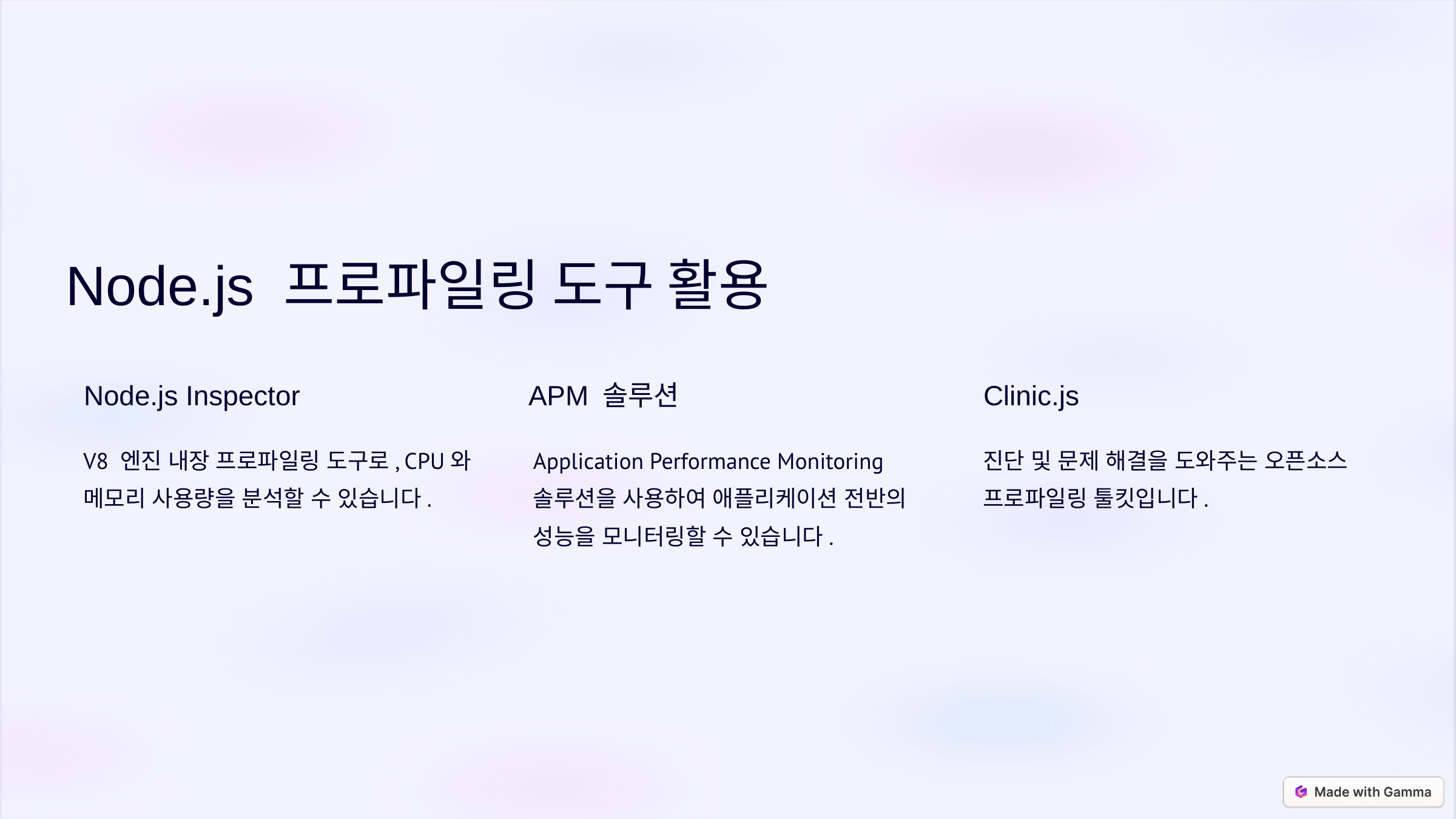

Node.js 프로파일링 도구 활용
Node.js Inspector
APM 솔루션
Clinic.js
V8 엔진 내장 프로파일링 도구로, CPU와 메모리 사용량을 분석할 수 있습니다.
Application Performance Monitoring 솔루션을 사용하여 애플리케이션 전반의 성능을 모니터링할 수 있습니다.
진단 및 문제 해결을 도와주는 오픈소스 프로파일링 툴킷입니다.